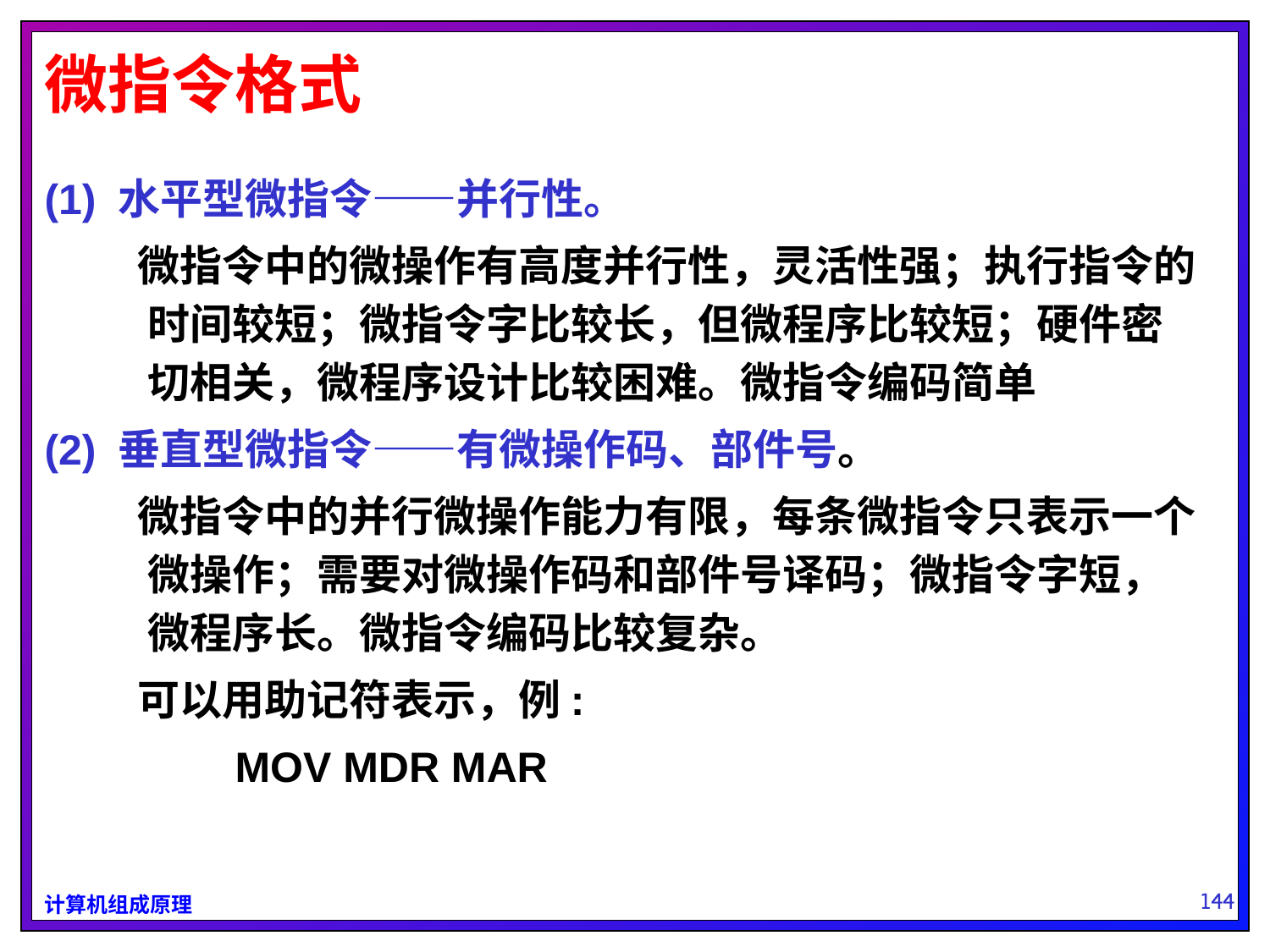

# 微指令格式
(1) 水平型微指令——并行性。
  微指令中的微操作有高度并行性，灵活性强；执行指令的时间较短；微指令字比较长，但微程序比较短；硬件密切相关，微程序设计比较困难。微指令编码简单
(2) 垂直型微指令——有微操作码、部件号。
  微指令中的并行微操作能力有限，每条微指令只表示一个微操作；需要对微操作码和部件号译码；微指令字短，微程序长。微指令编码比较复杂。
  可以用助记符表示，例:
MOV MDR MAR